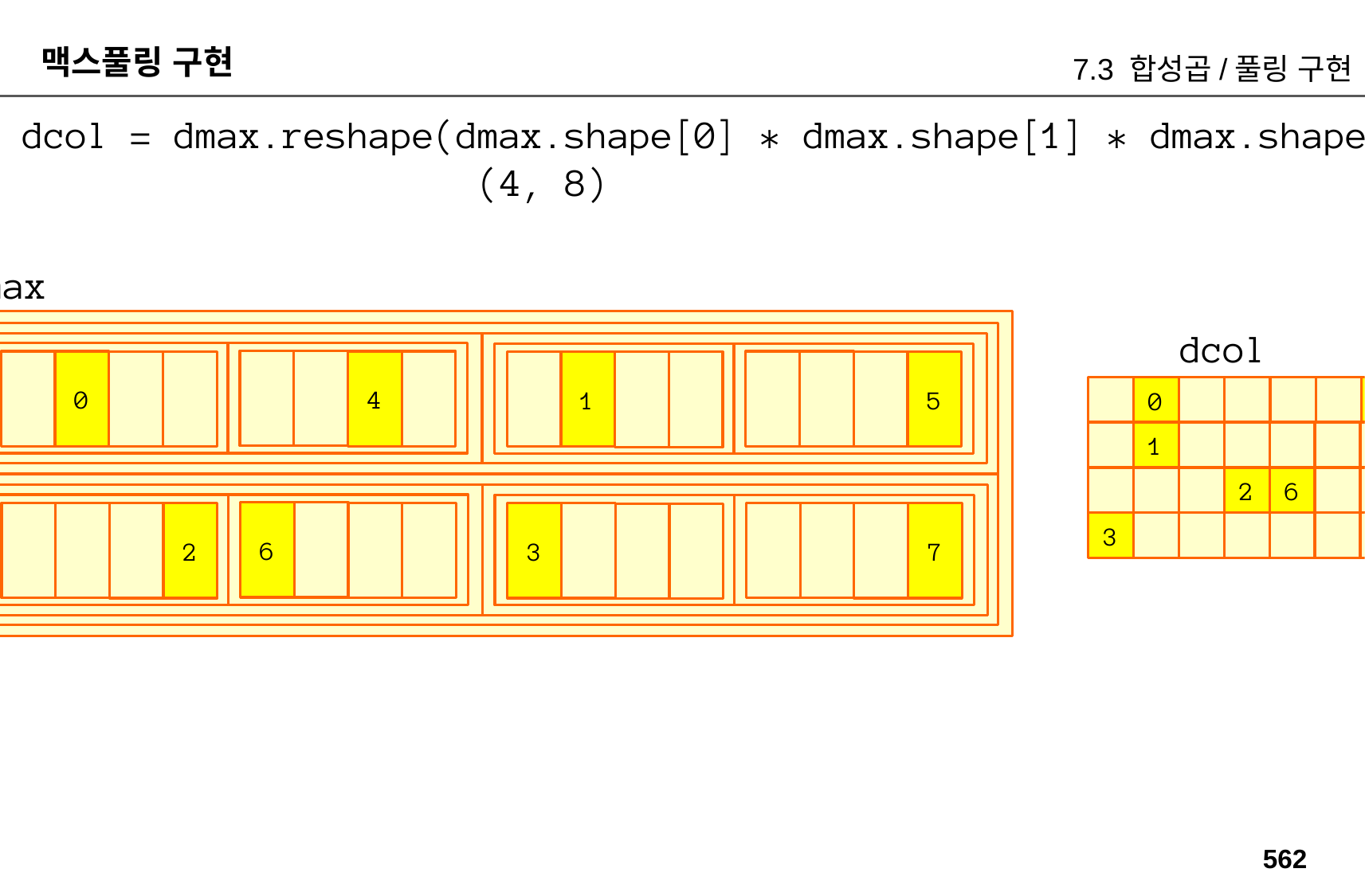

맥스풀링 구현
7.3 합성곱/풀링 구현
dcol = dmax.reshape(dmax.shape[0] * dmax.shape[1] * dmax.shape[2], -1)
                     (4, 8)
dmax

dcol

4

0

5

1

0

4

1

5

2
6

6

7
3

2

3

7